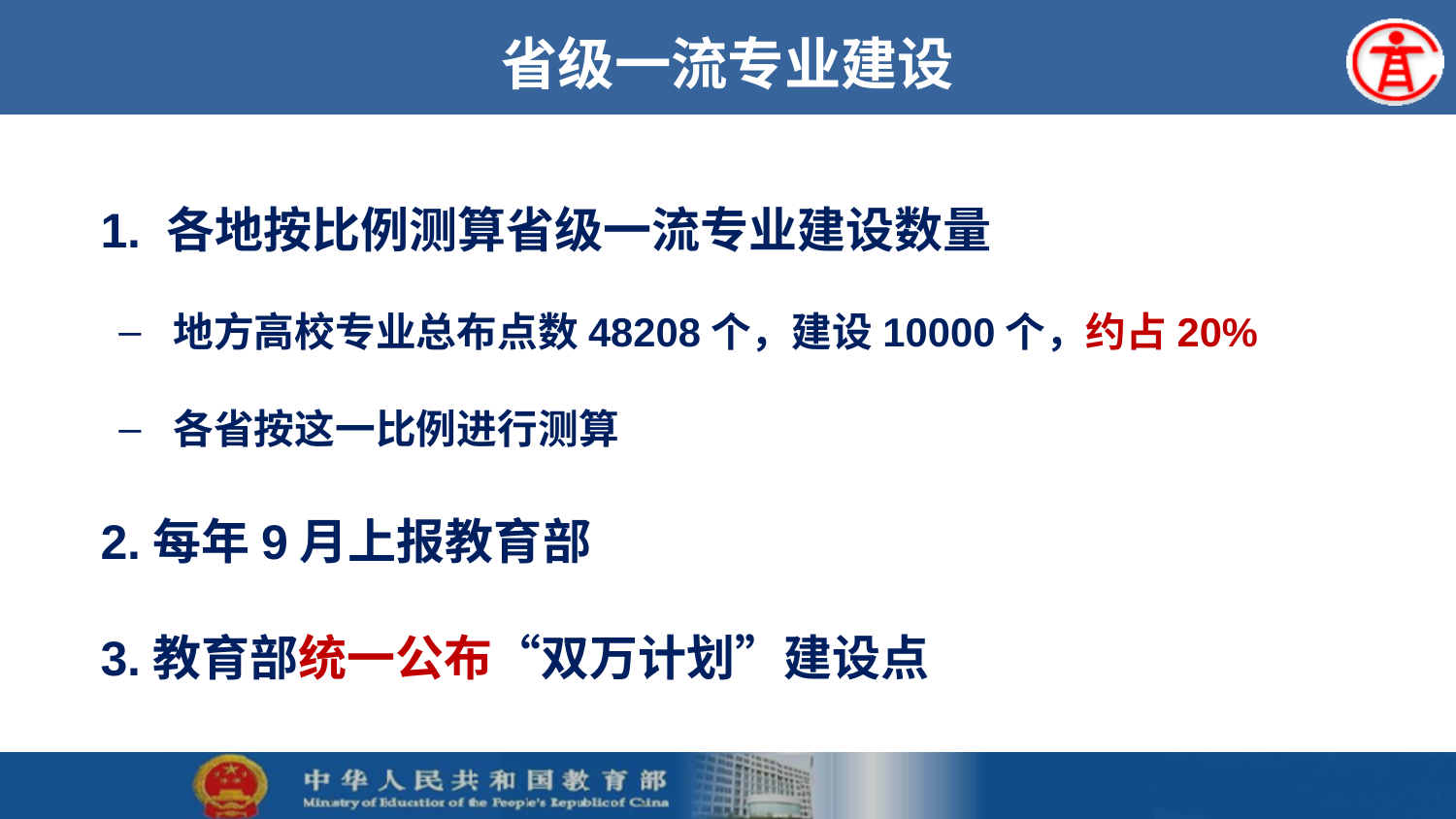

# 省级一流专业建设
1. 各地按比例测算省级一流专业建设数量
地方高校专业总布点数48208个，建设10000个，约占20%
各省按这一比例进行测算
2.每年9月上报教育部
3.教育部统一公布“双万计划”建设点